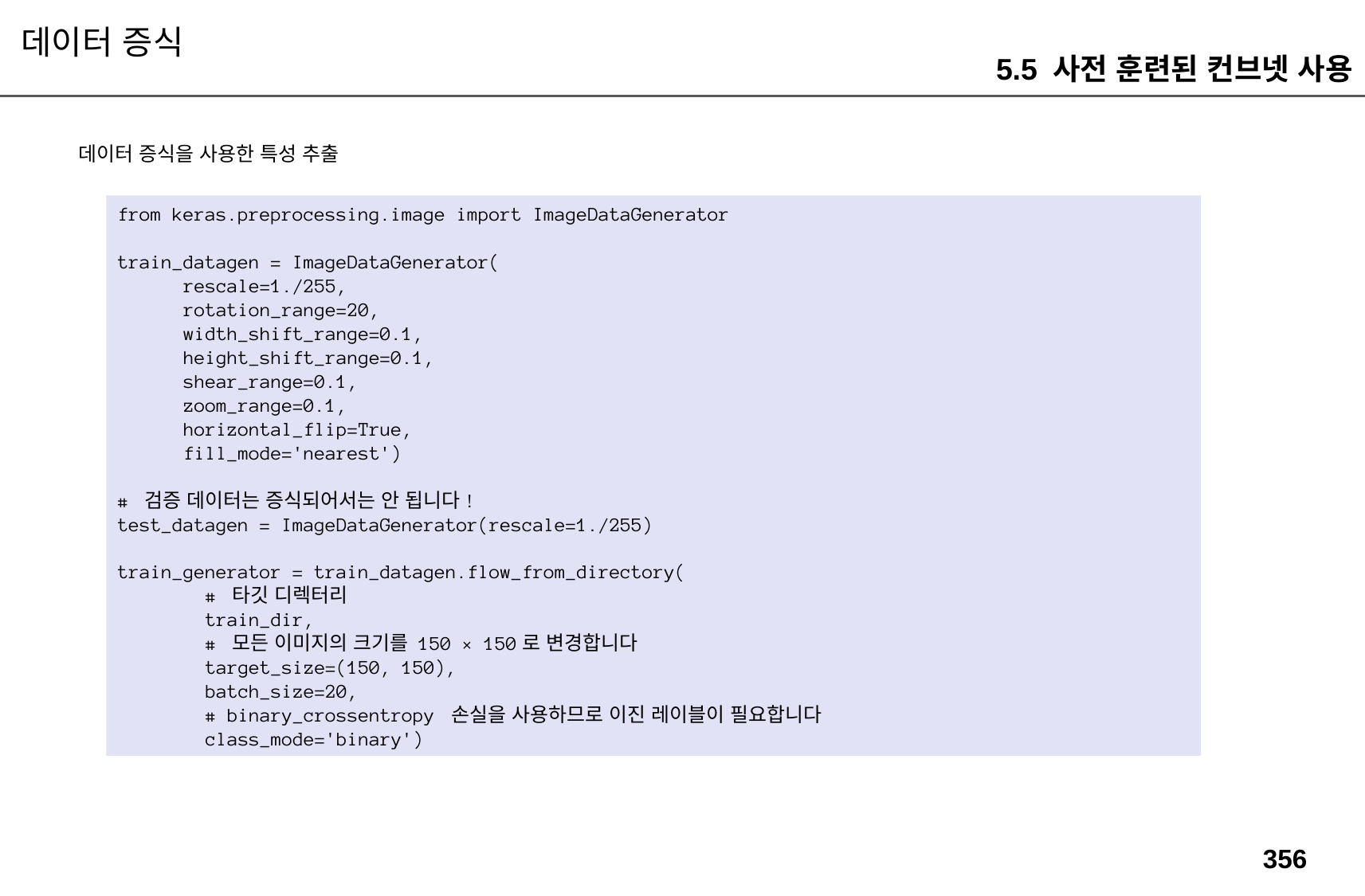

데이터 증식
5.5 사전 훈련된 컨브넷 사용
데이터 증식을 사용한 특성 추출
from keras.preprocessing.image import ImageDataGenerator

train_datagen = ImageDataGenerator(
      rescale=1./255,
      rotation_range=20,
      width_shift_range=0.1,
      height_shift_range=0.1,
      shear_range=0.1,
      zoom_range=0.1,
      horizontal_flip=True,
      fill_mode='nearest')

# 검증 데이터는 증식되어서는 안 됩니다!
test_datagen = ImageDataGenerator(rescale=1./255)

train_generator = train_datagen.flow_from_directory(
        # 타깃 디렉터리
        train_dir,
        # 모든 이미지의 크기를 150 × 150로 변경합니다
        target_size=(150, 150),
        batch_size=20,
        # binary_crossentropy 손실을 사용하므로 이진 레이블이 필요합니다
        class_mode='binary')